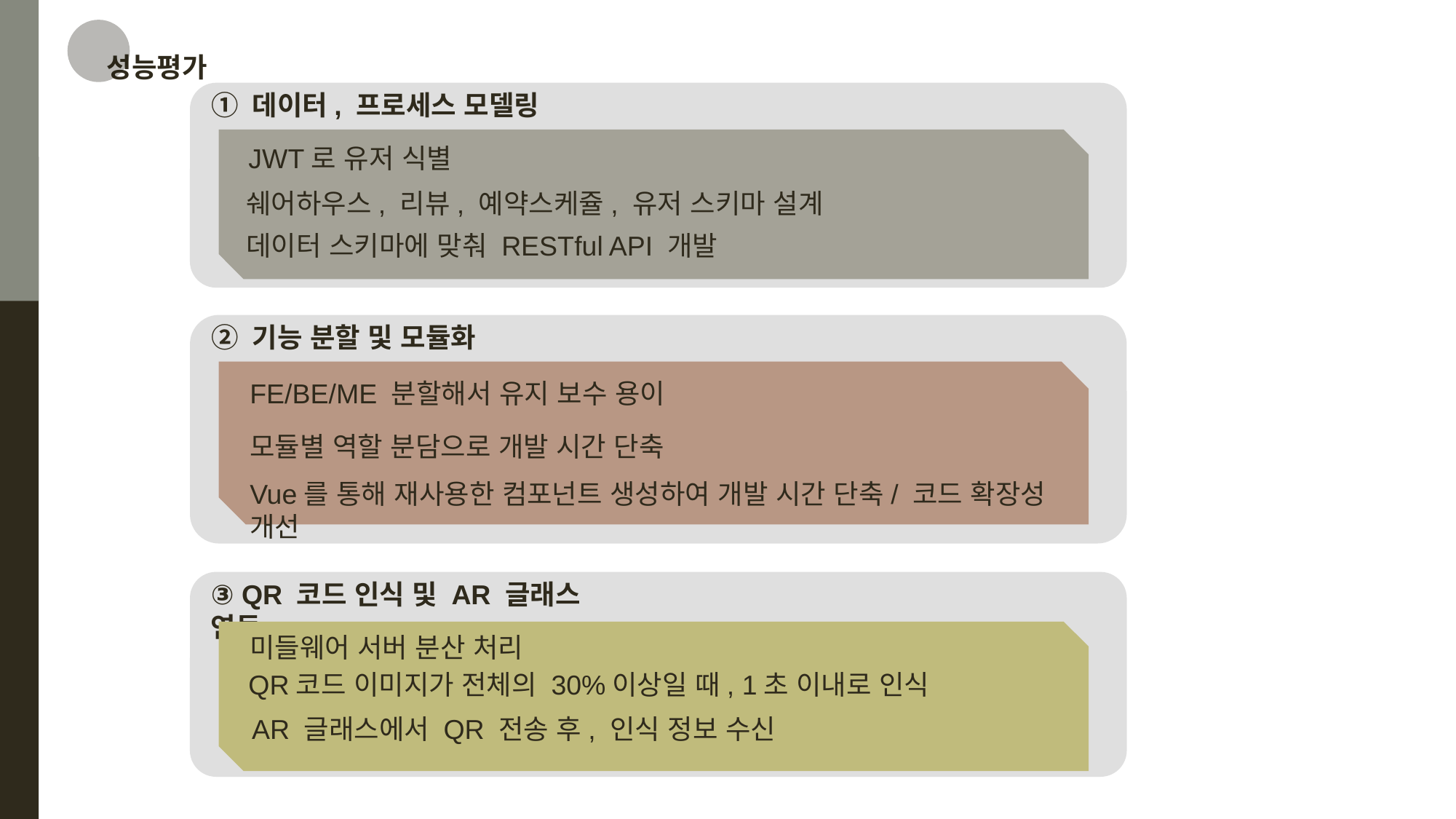

성능평가

① 데이터, 프로세스 모델링

JWT로 유저 식별
쉐어하우스, 리뷰, 예약스케쥴, 유저 스키마 설계
데이터 스키마에 맞춰 RESTful API 개발

② 기능 분할 및 모듈화

FE/BE/ME 분할해서 유지 보수 용이
모듈별 역할 분담으로 개발 시간 단축

Vue를 통해 재사용한 컴포넌트 생성하여 개발 시간 단축/ 코드 확장성 개선

③ QR 코드 인식 및 AR 글래스 연동

미들웨어 서버 분산 처리
QR코드 이미지가 전체의 30%이상일 때, 1초 이내로 인식
AR 글래스에서 QR 전송 후, 인식 정보 수신